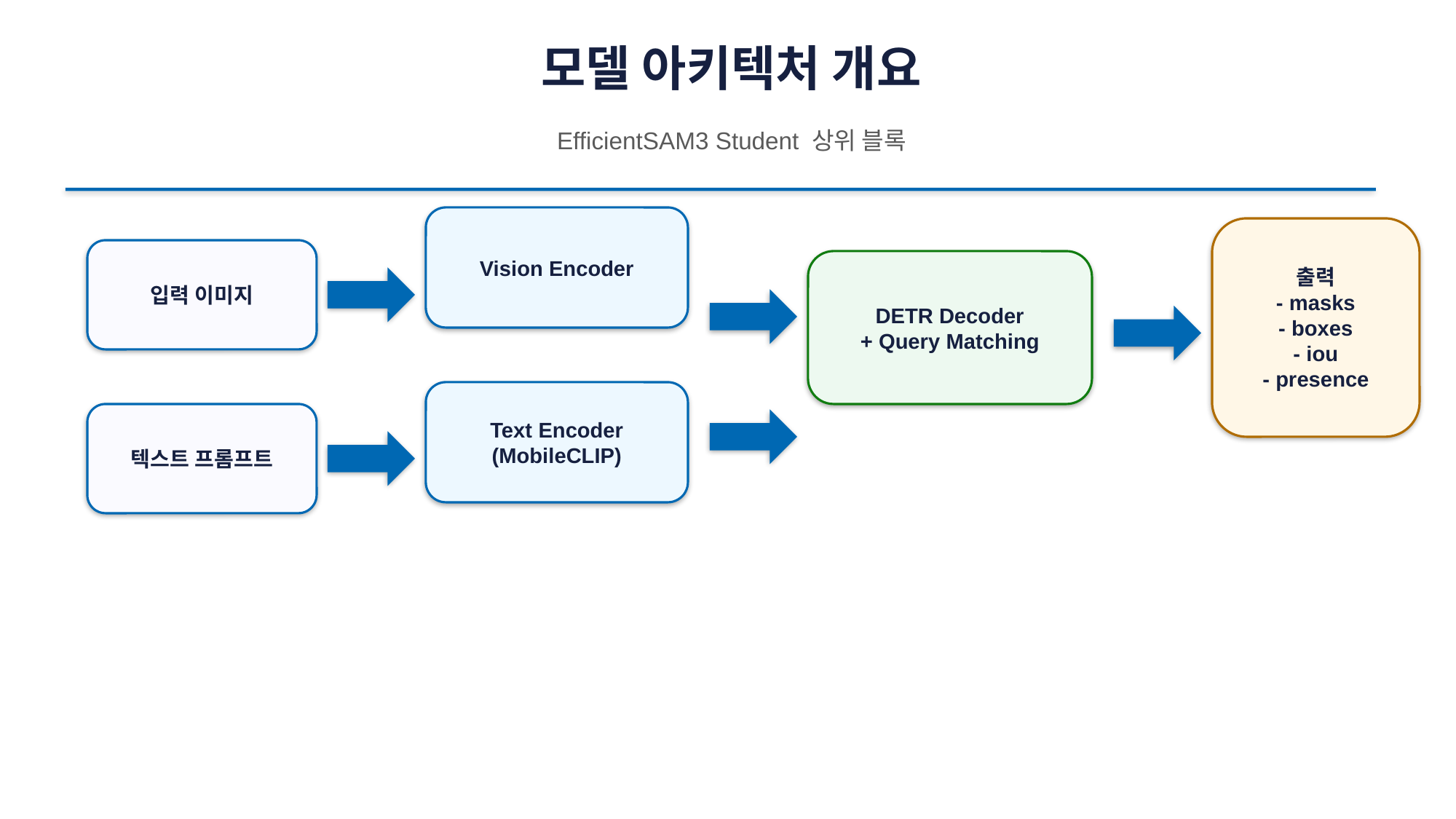

모델 아키텍처 개요
EfficientSAM3 Student 상위 블록

Vision Encoder
출력
- masks
- boxes
- iou
- presence
입력 이미지
DETR Decoder
+ Query Matching

Text Encoder
(MobileCLIP)
텍스트 프롬프트